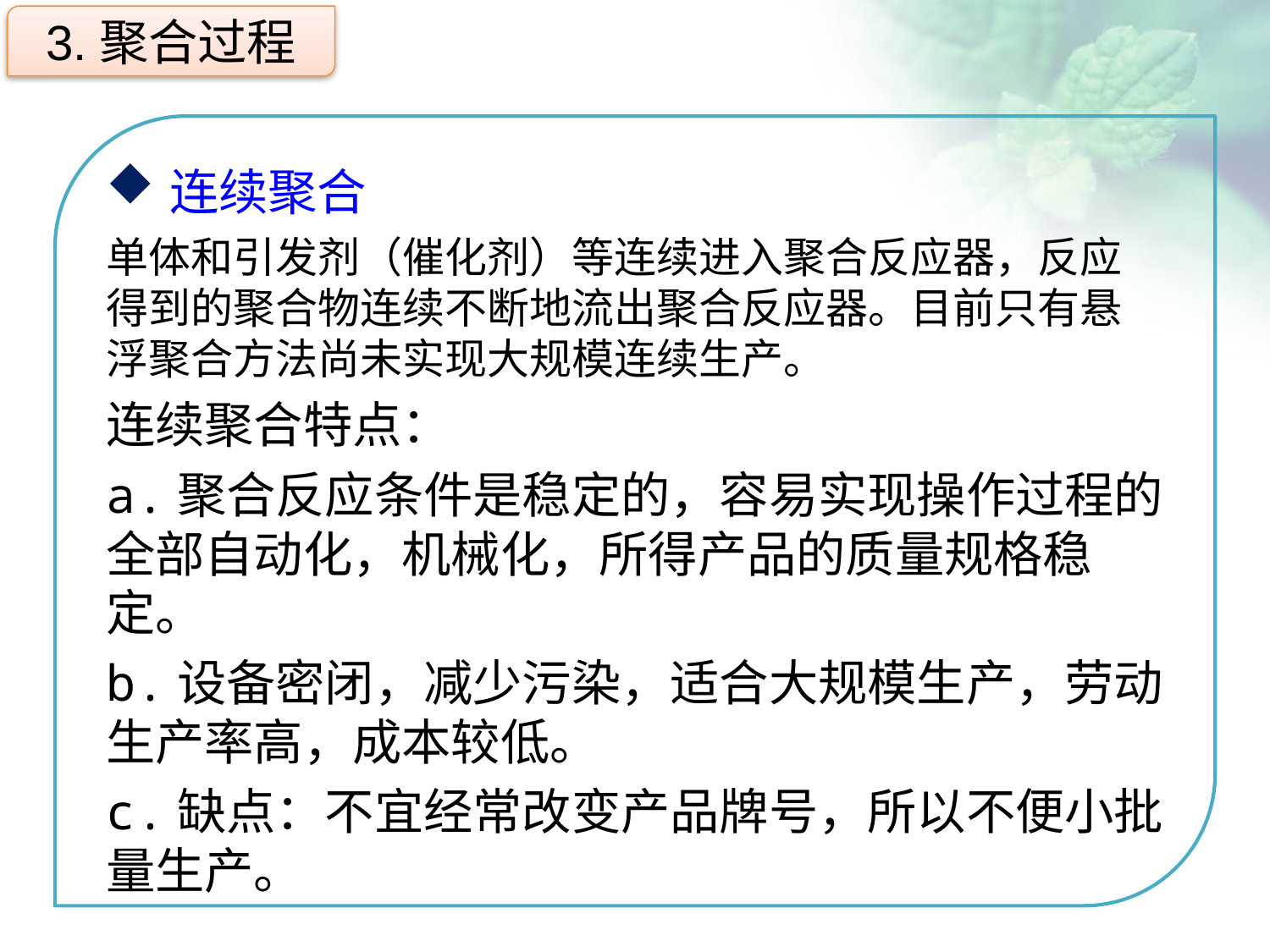

3.聚合过程
连续聚合
单体和引发剂（催化剂）等连续进入聚合反应器，反应得到的聚合物连续不断地流出聚合反应器。目前只有悬浮聚合方法尚未实现大规模连续生产。
连续聚合特点：
a.聚合反应条件是稳定的，容易实现操作过程的全部自动化，机械化，所得产品的质量规格稳定。
b.设备密闭，减少污染，适合大规模生产，劳动生产率高，成本较低。
c.缺点：不宜经常改变产品牌号，所以不便小批量生产。
点击添加文本
点击添加文本
点击添加文本
点击添加文本